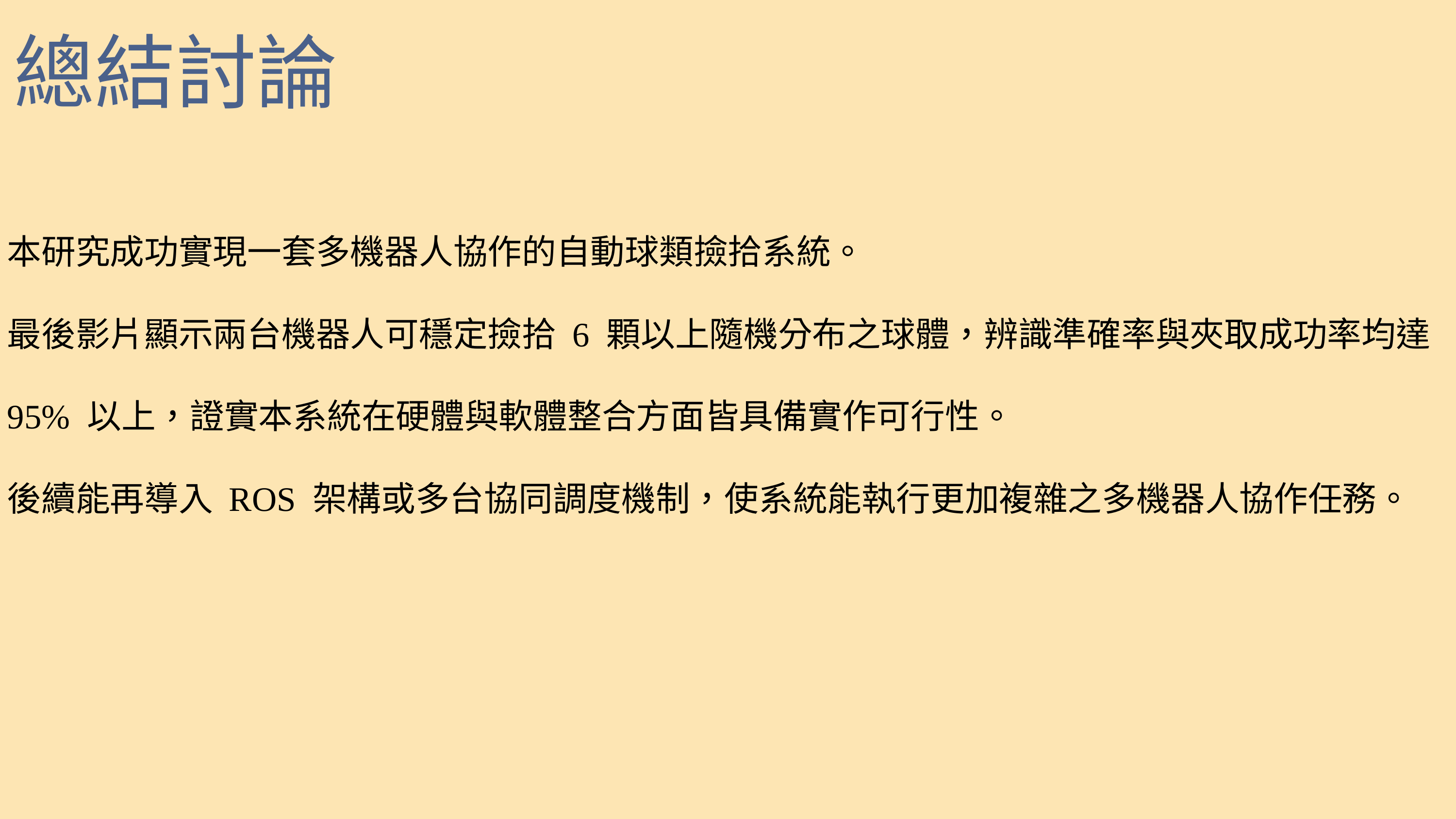

總結討論
本研究成功實現一套多機器人協作的自動球類撿拾系統。
最後影片顯示兩台機器人可穩定撿拾 6 顆以上隨機分布之球體，辨識準確率與夾取成功率均達 95% 以上，證實本系統在硬體與軟體整合方面皆具備實作可行性。
後續能再導入 ROS 架構或多台協同調度機制，使系統能執行更加複雜之多機器人協作任務。